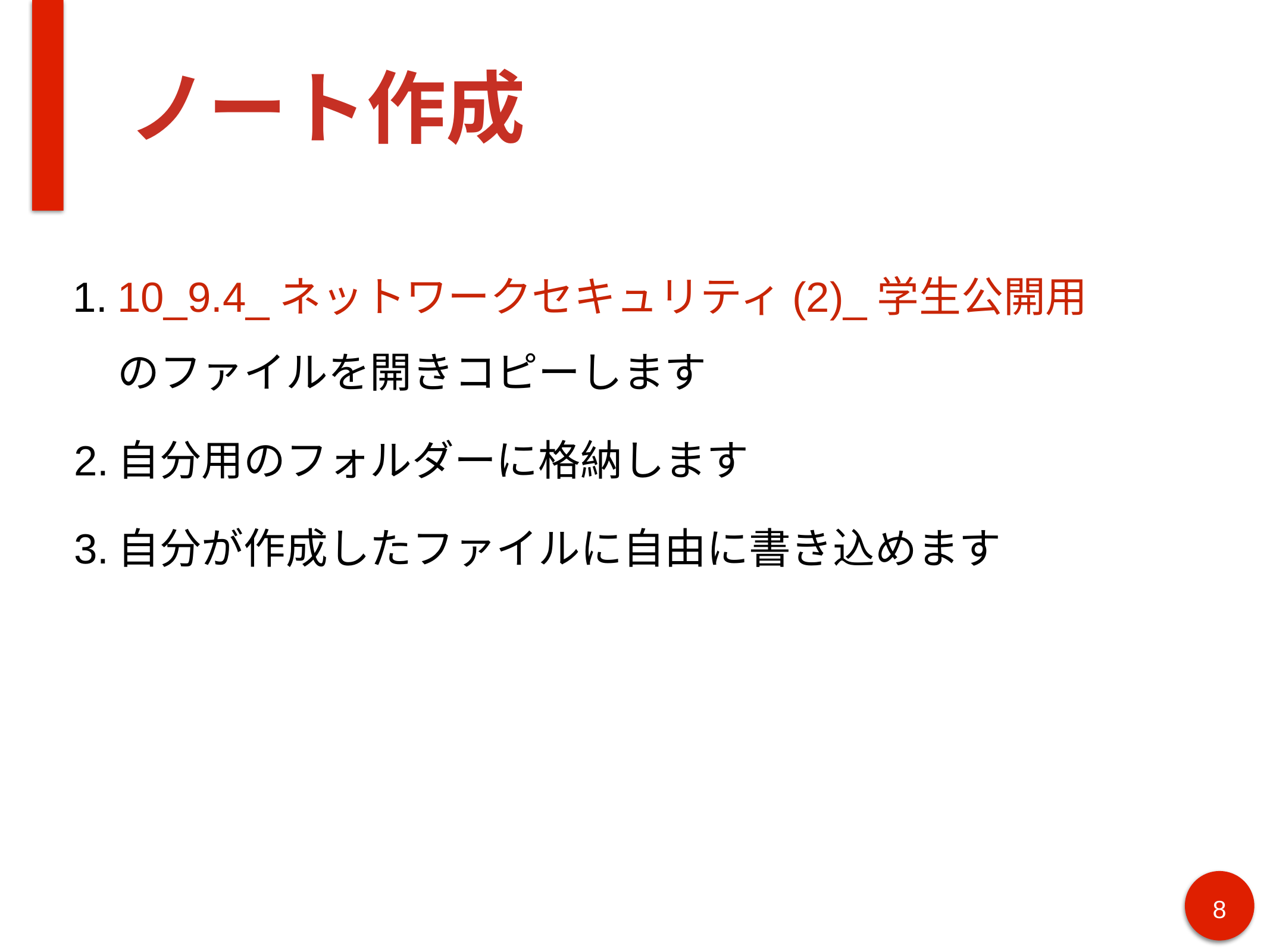

# ノート作成
10_9.4_ネットワークセキュリティ(2)_学生公開用
のファイルを開きコピーします
自分用のフォルダーに格納します
自分が作成したファイルに自由に書き込めます
8